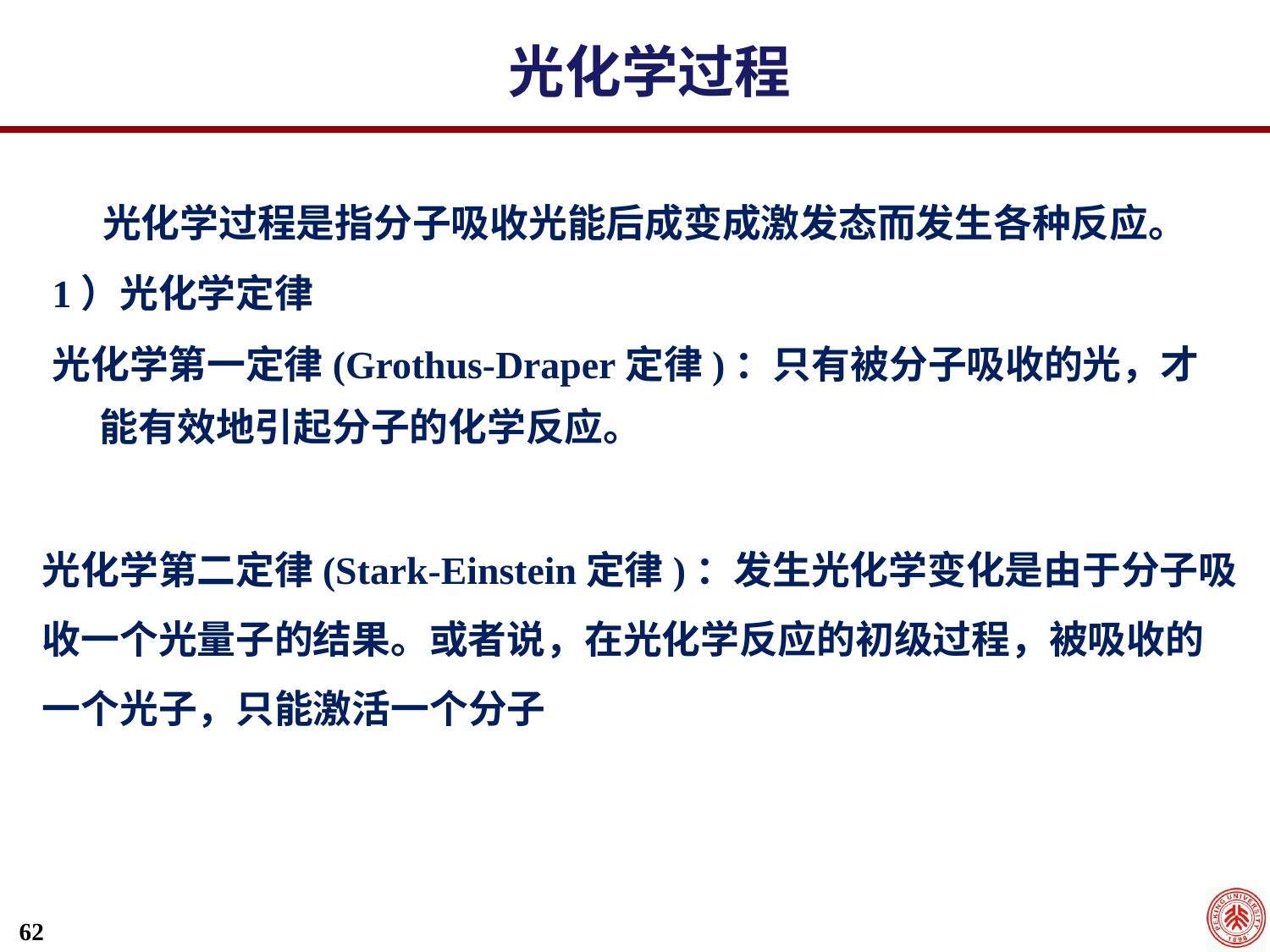

光化学过程

光化学过程是指分子吸收光能后成变成激发态而发生各种反应。
1）光化学定律
光化学第一定律(Grothus-Draper定律)：只有被分子吸收的光，才能有效地引起分子的化学反应。
光化学第二定律(Stark-Einstein定律)：发生光化学变化是由于分子吸收一个光量子的结果。或者说，在光化学反应的初级过程，被吸收的一个光子，只能激活一个分子
62